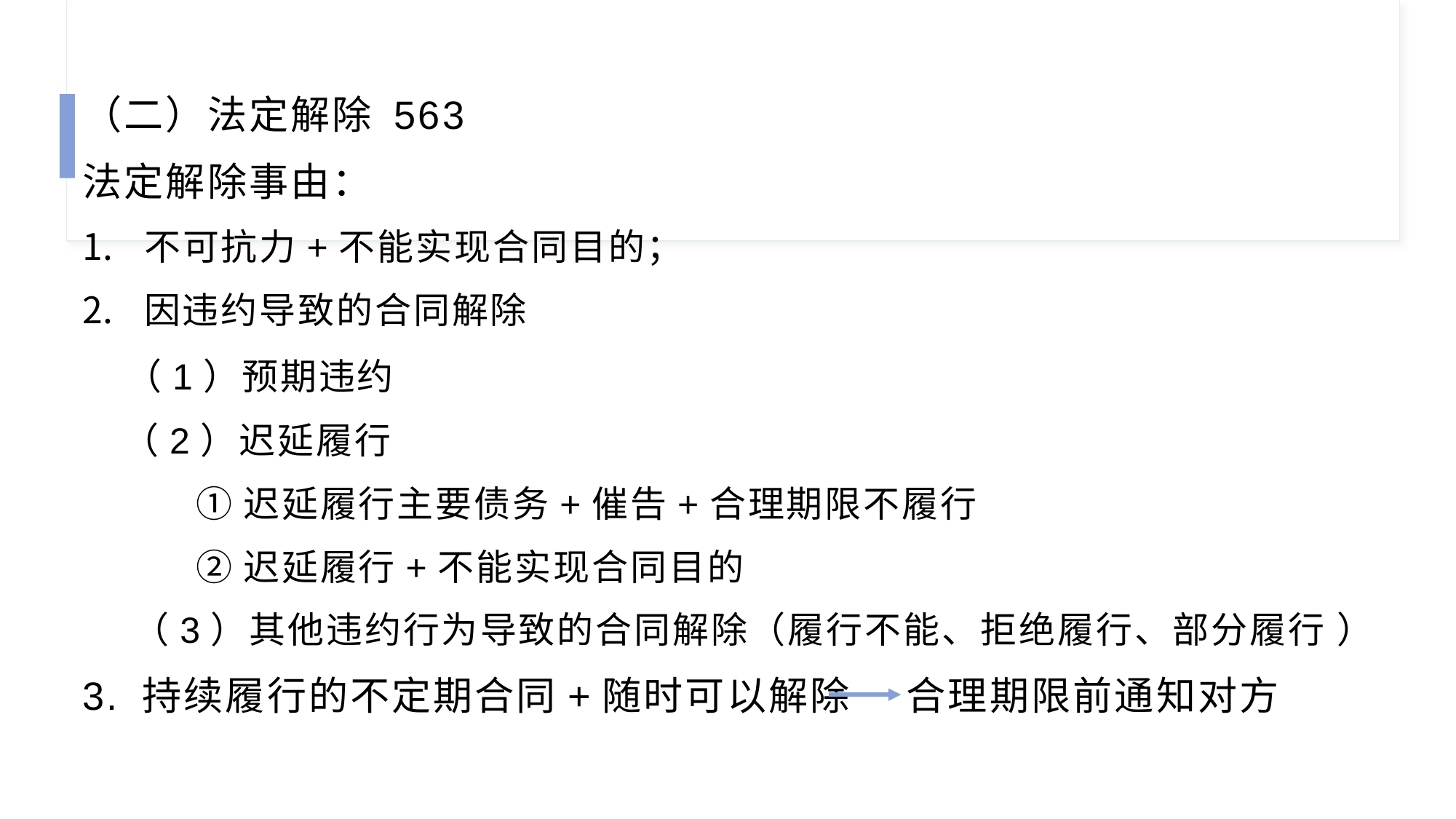

（二）法定解除 563
法定解除事由：
不可抗力+不能实现合同目的；
因违约导致的合同解除
   （1）预期违约
   （2）迟延履行
           ①迟延履行主要债务+催告+合理期限不履行
           ②迟延履行+不能实现合同目的
    （3）其他违约行为导致的合同解除（履行不能、拒绝履行、部分履行 ）
3. 持续履行的不定期合同+随时可以解除     合理期限前通知对方